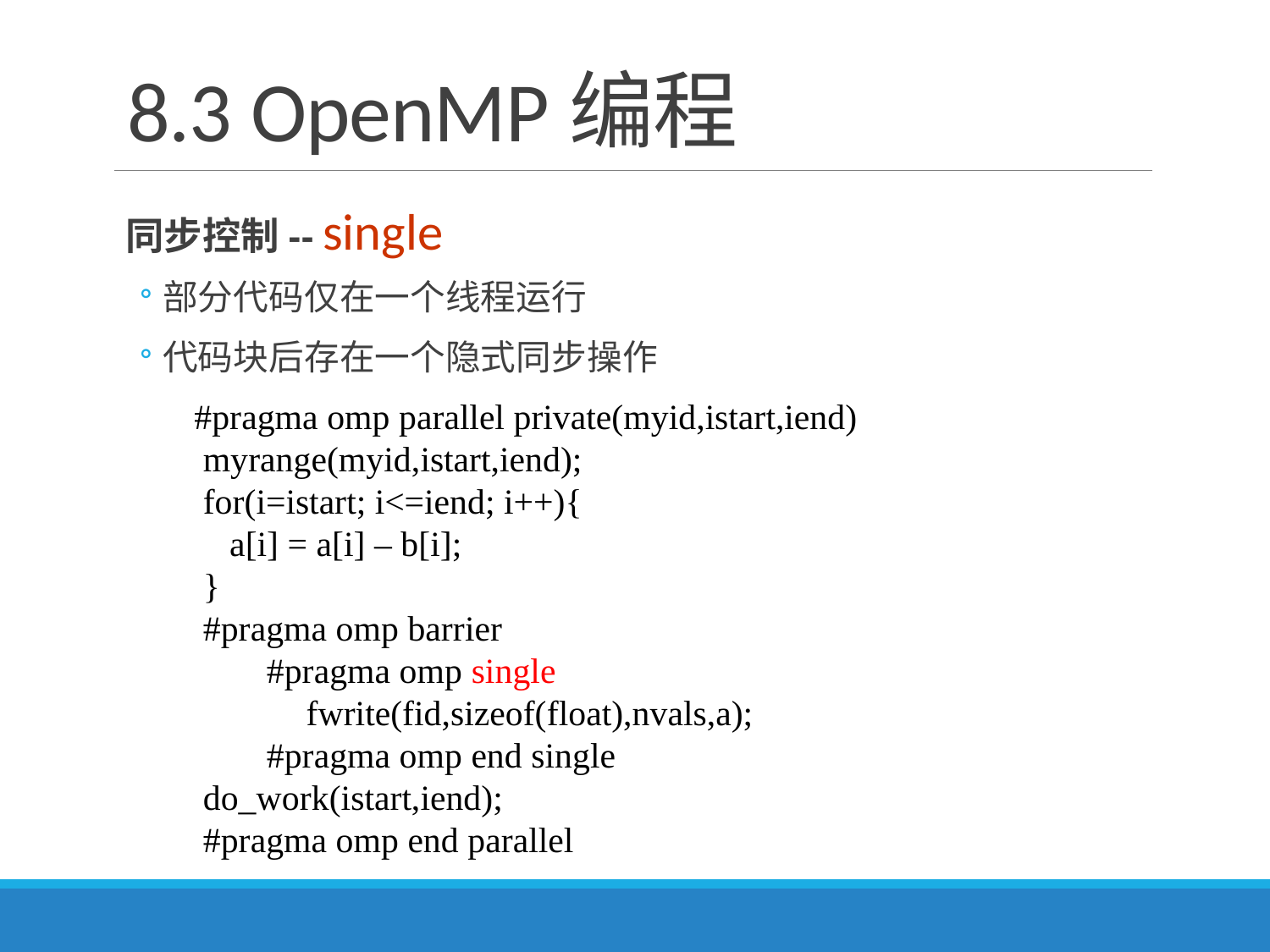

# 8.3 OpenMP编程
同步控制-- single
部分代码仅在一个线程运行
代码块后存在一个隐式同步操作
#pragma omp parallel private(myid,istart,iend)
 myrange(myid,istart,iend);
 for(i=istart; i<=iend; i++){
    a[i] = a[i] – b[i];
 }
 #pragma omp barrier
 #pragma omp single
	 fwrite(fid,sizeof(float),nvals,a);
 #pragma omp end single
 do_work(istart,iend);
 #pragma omp end parallel
81